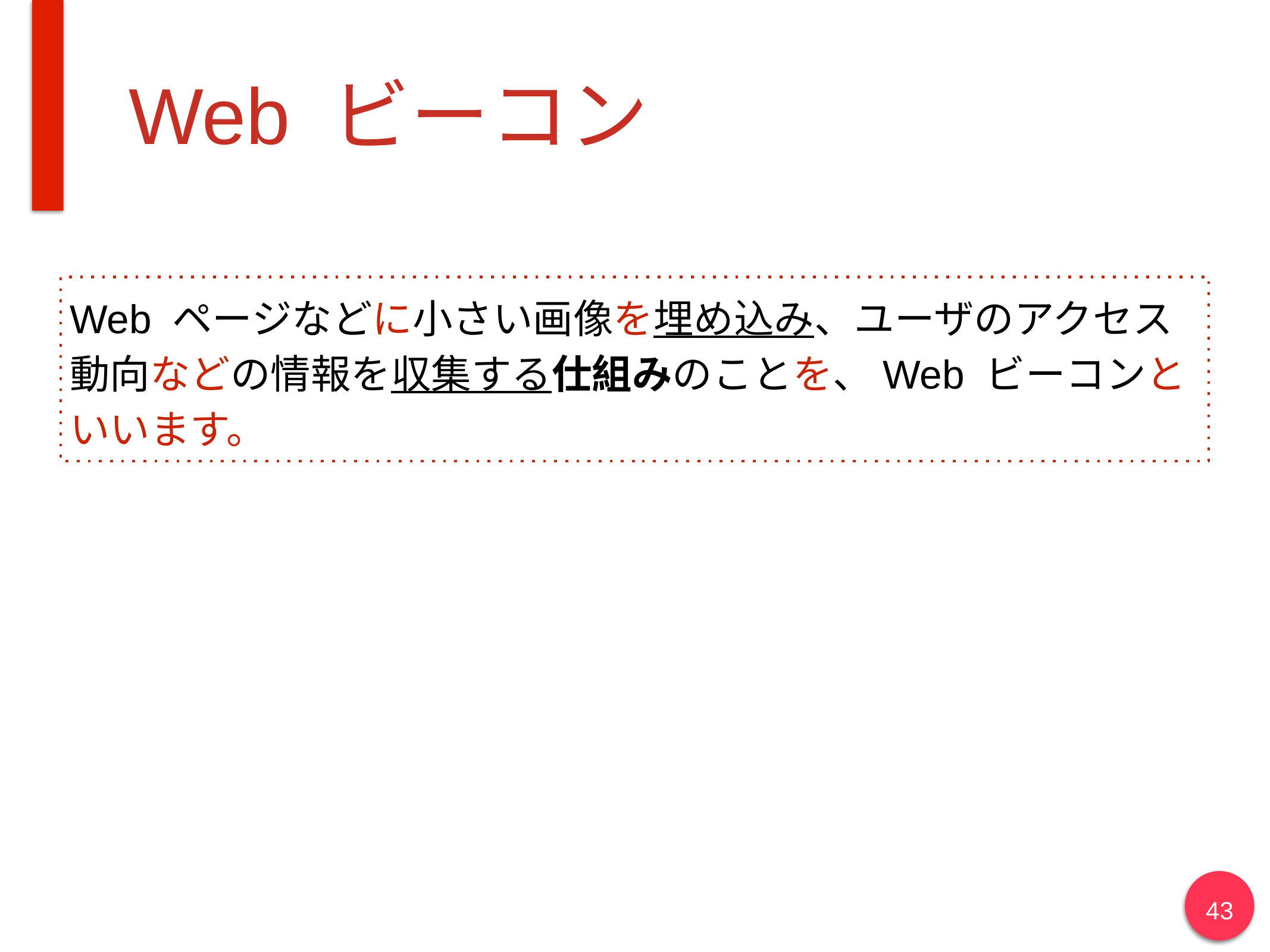

# Web ビーコン
Web ページなどに小さい画像を埋め込み、ユーザのアクセス
動向などの情報を収集する仕組みのことを、Web ビーコンと
いいます。

43